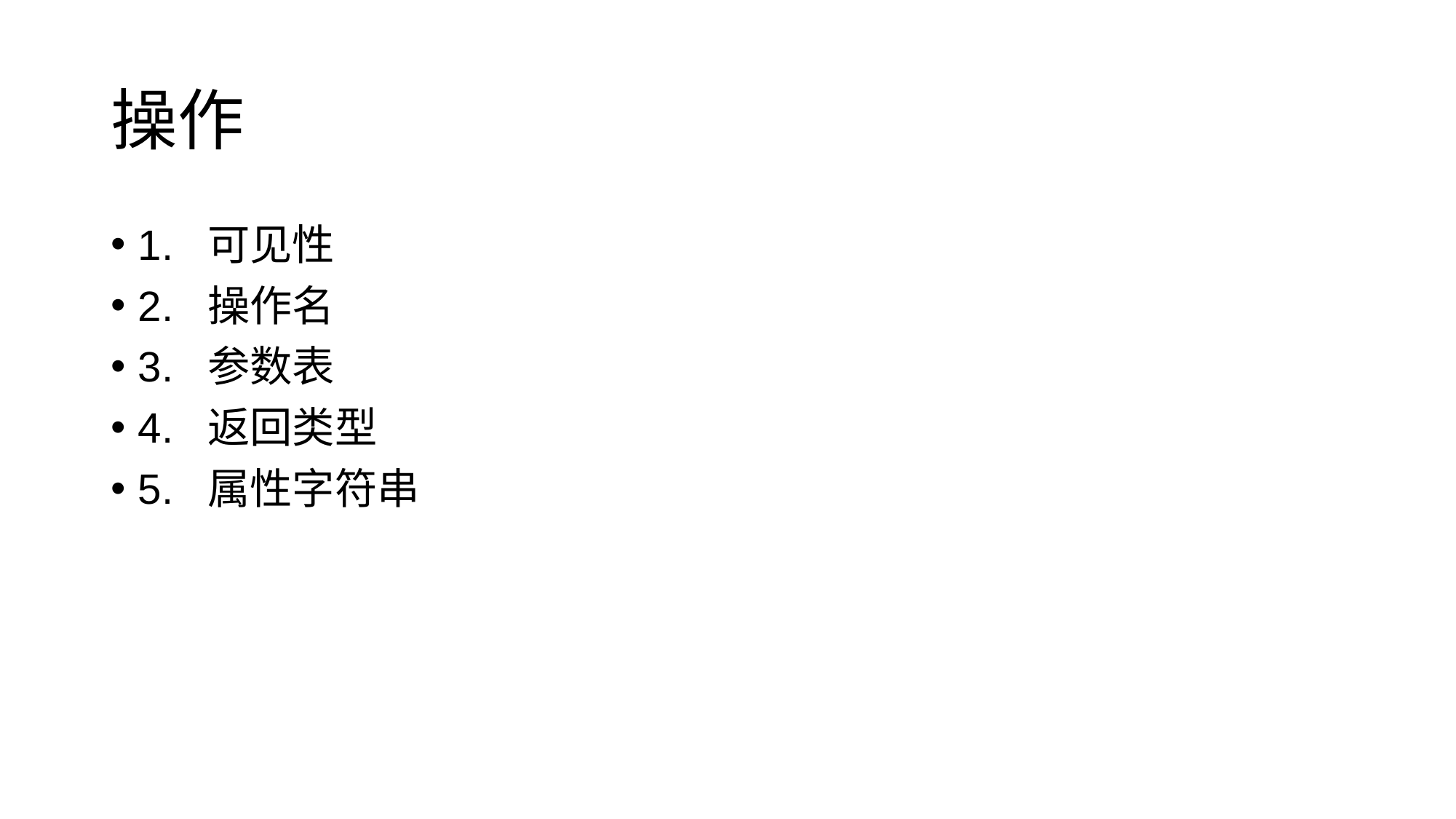

# 操作
1.  可见性
2.  操作名
3.  参数表
4.  返回类型
5.  属性字符串